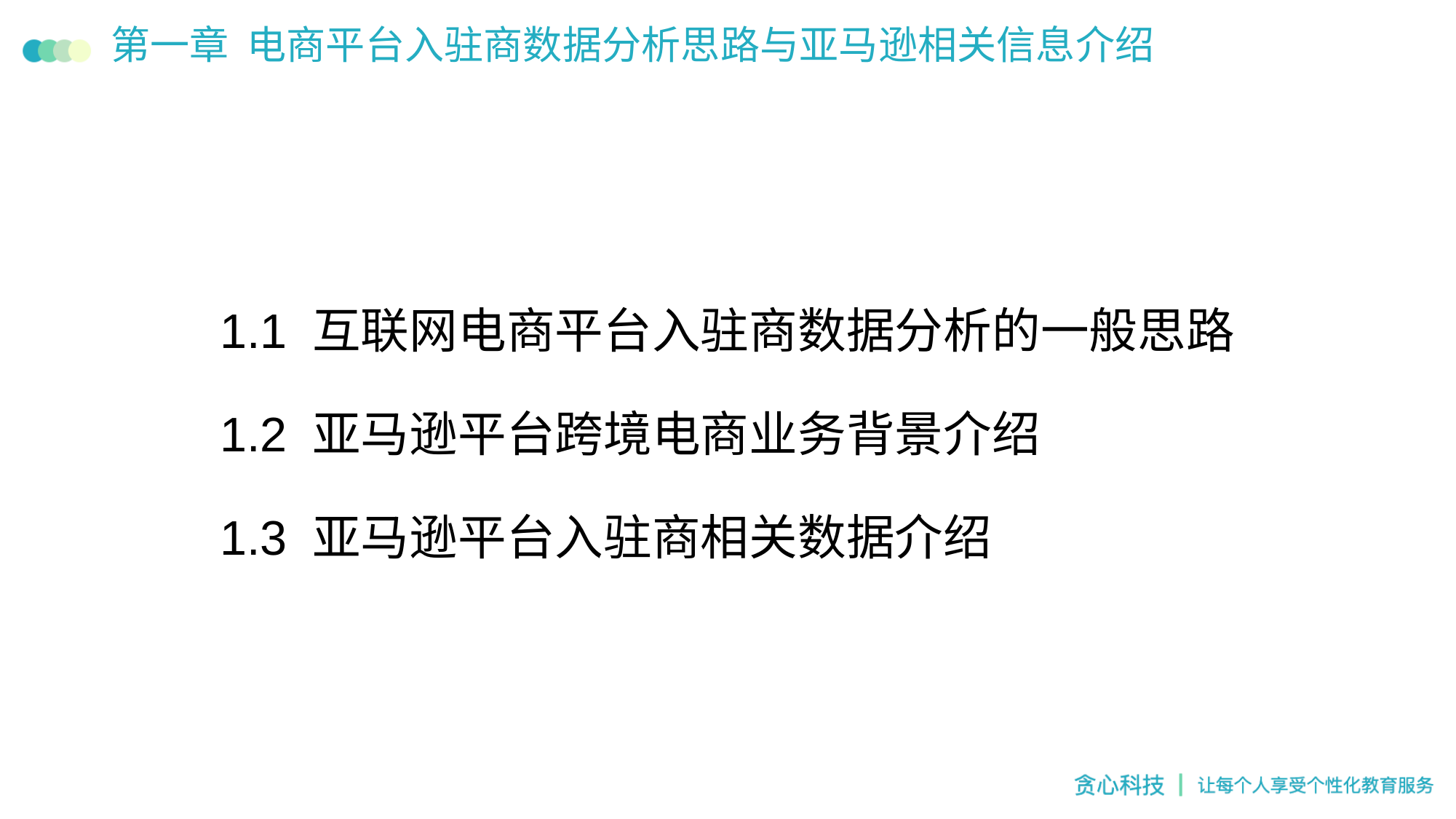

# 第一章  电商平台入驻商数据分析思路与亚马逊相关信息介绍
1.1 互联网电商平台入驻商数据分析的一般思路
1.2 亚马逊平台跨境电商业务背景介绍
1.3 亚马逊平台入驻商相关数据介绍